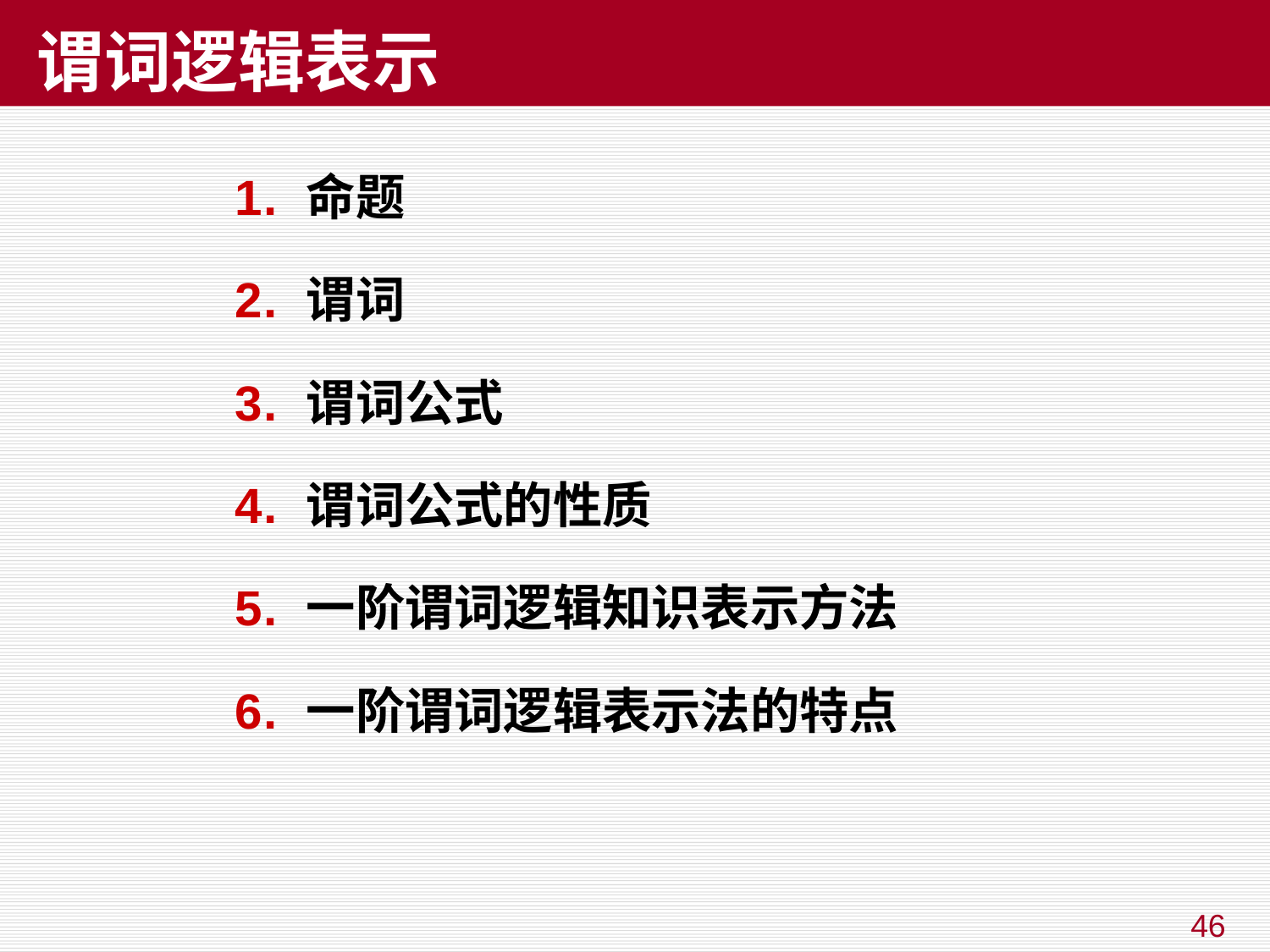

# 谓词逻辑表示
命题
谓词
谓词公式
谓词公式的性质
一阶谓词逻辑知识表示方法
一阶谓词逻辑表示法的特点
46